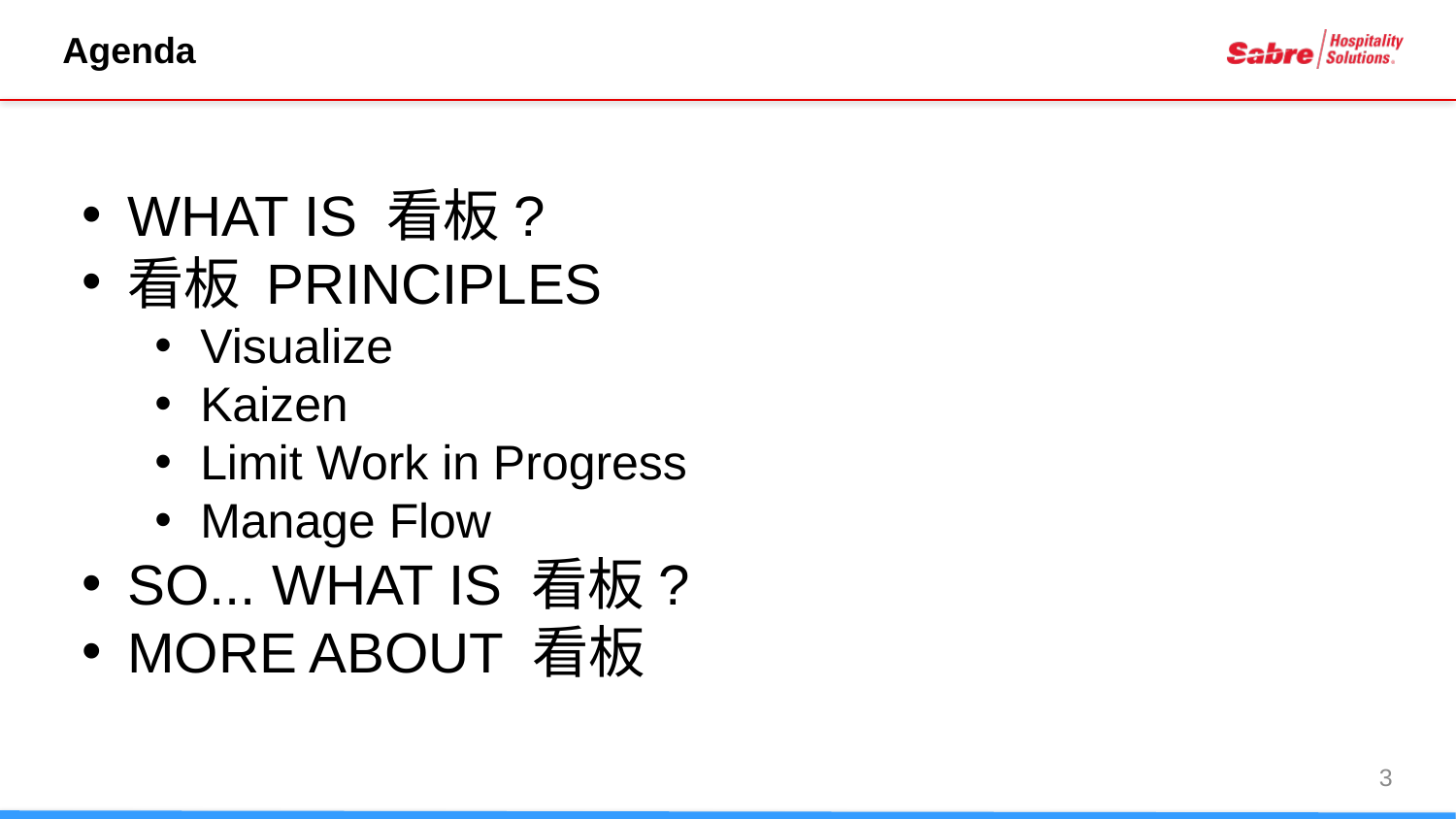

# Agenda
WHAT IS 看板?
看板 PRINCIPLES
Visualize
Kaizen
Limit Work in Progress
Manage Flow
SO... WHAT IS 看板?
MORE ABOUT 看板

3